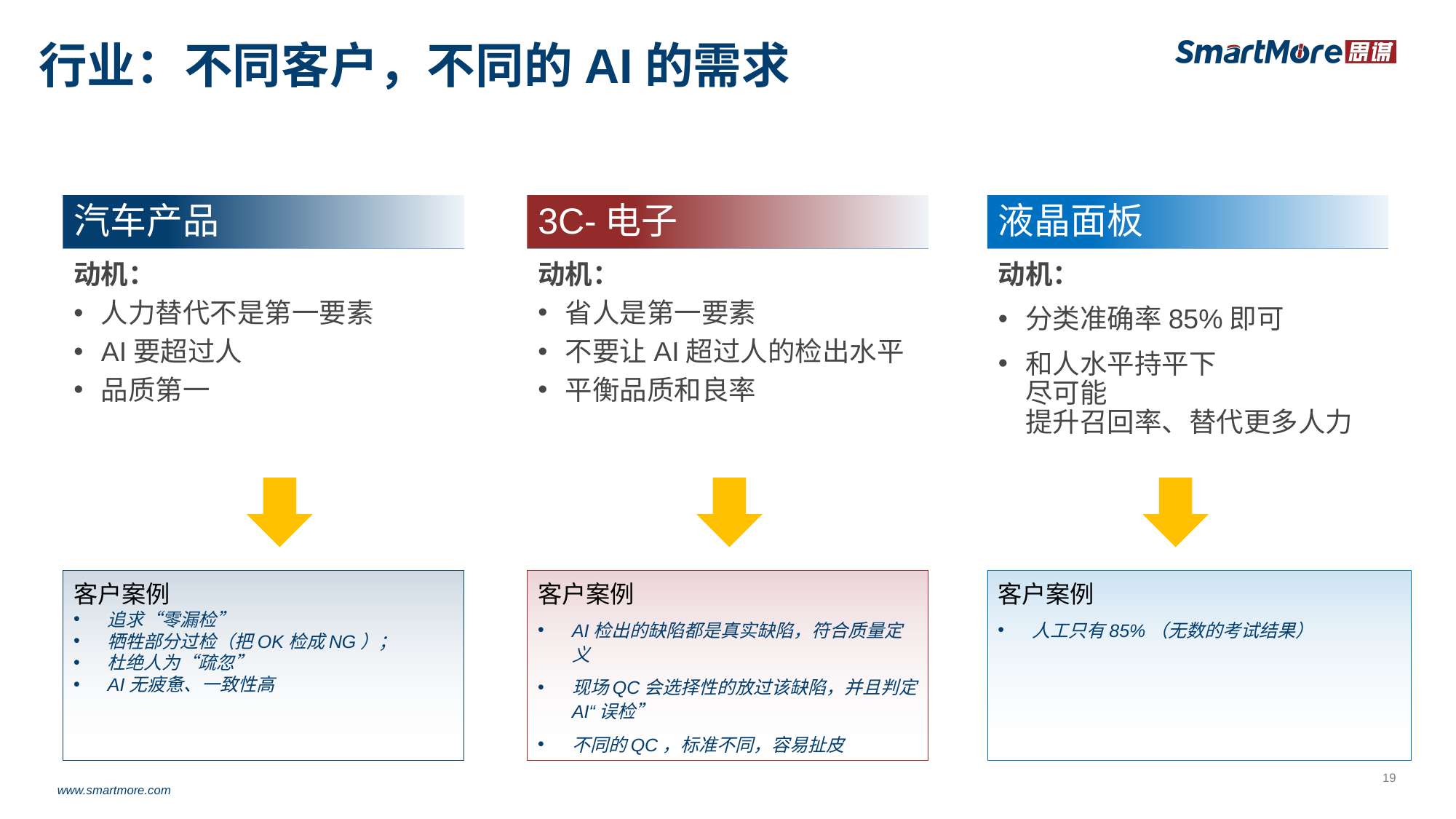

# 行业：不同客户，不同的AI的需求
汽车产品
3C-电子
液晶面板
动机：
人力替代不是第一要素
AI要超过人
品质第一

动机：
省人是第一要素
不要让AI超过人的检出水平
平衡品质和良率

动机：
分类准确率85%即可
和人水平持平下
尽可能
提升召回率、替代更多人力

客户案例
AI检出的缺陷都是真实缺陷，符合质量定义
现场QC会选择性的放过该缺陷，并且判定AI“误检”
不同的QC，标准不同，容易扯皮
客户案例
人工只有85%（无数的考试结果）
客户案例
追求“零漏检”
牺牲部分过检（把OK检成NG）；
杜绝人为“疏忽”
AI无疲惫、一致性高